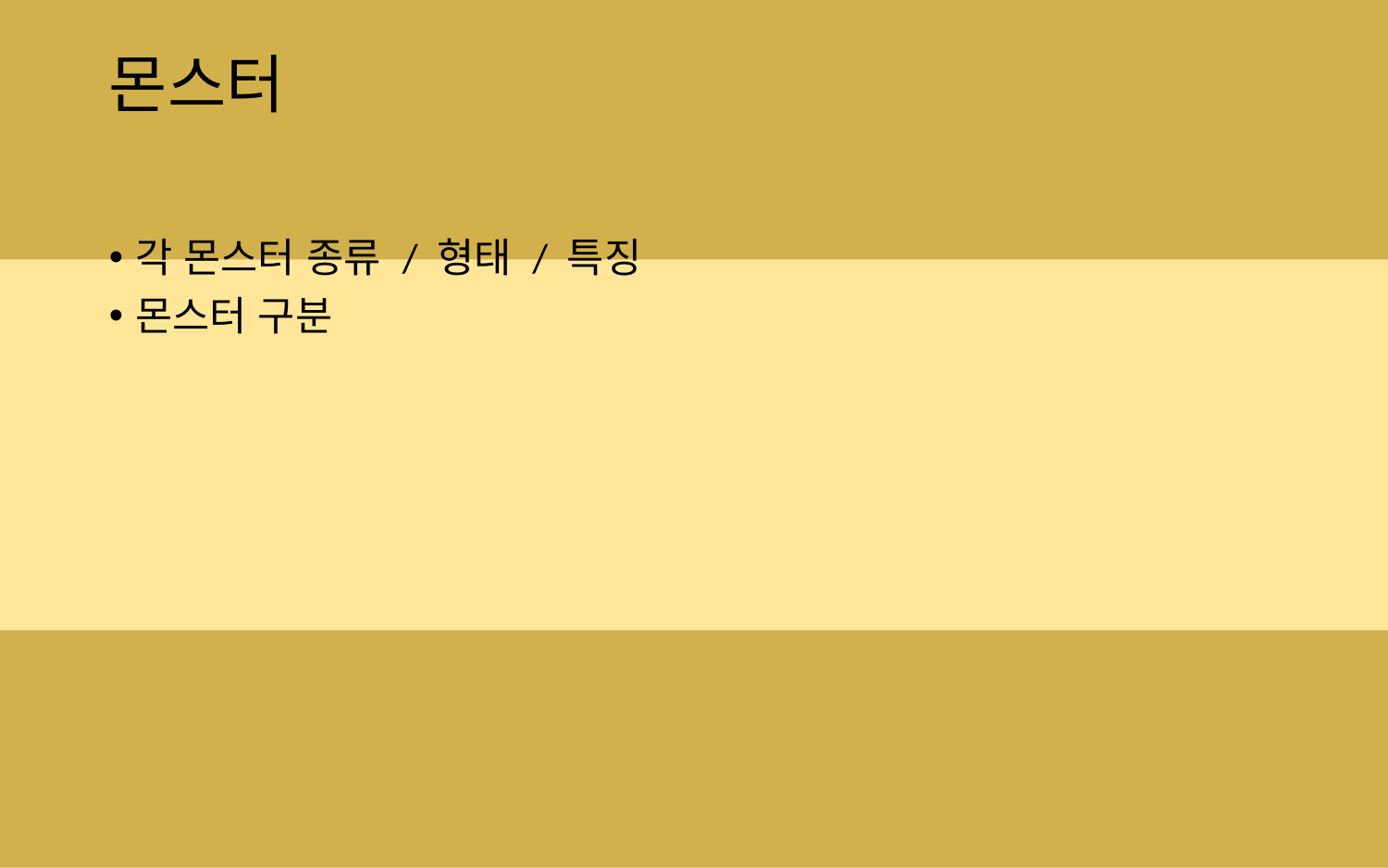

# 몬스터
각 몬스터 종류 / 형태 / 특징
몬스터 구분